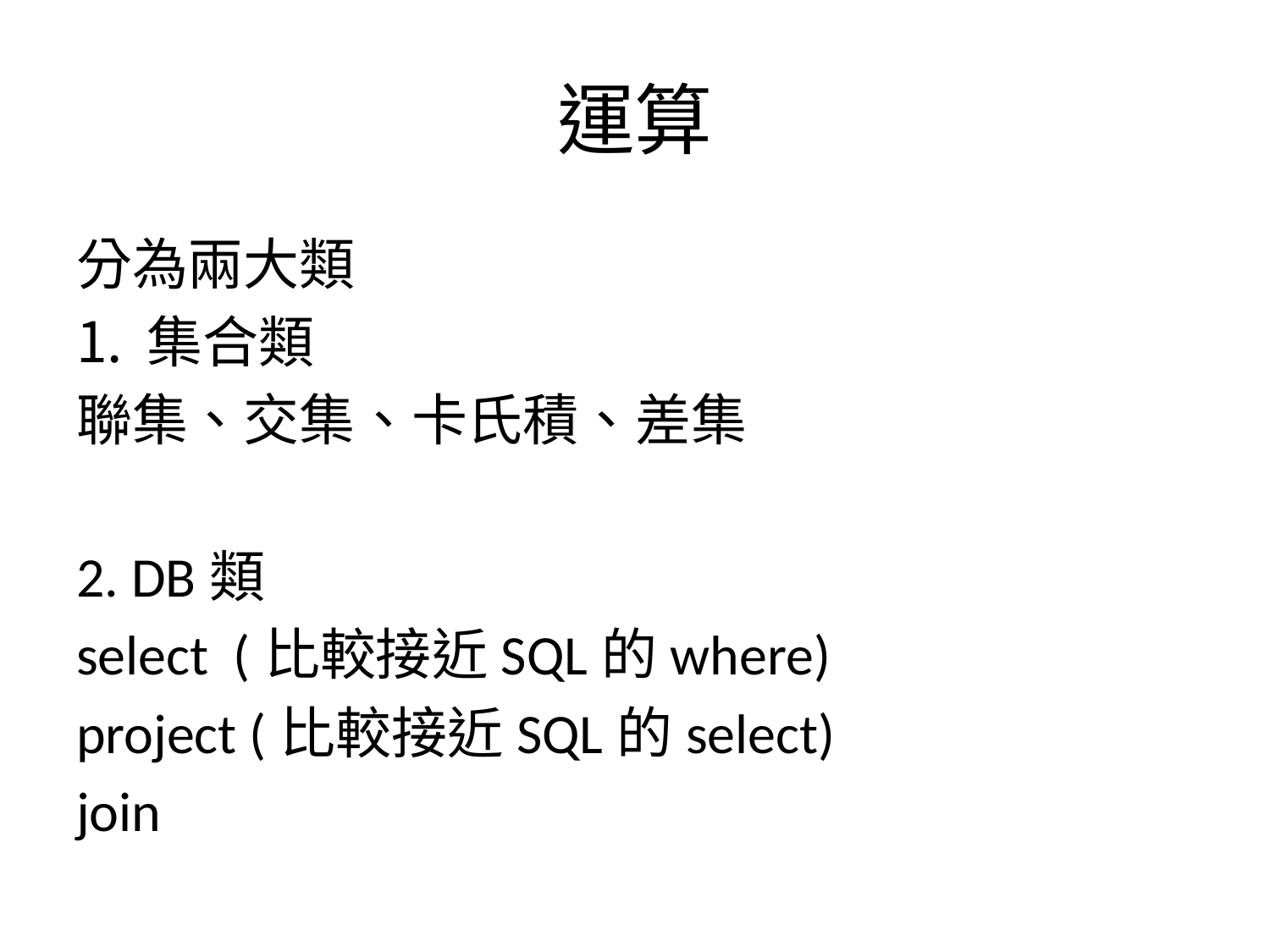

# 運算
分為兩大類
集合類
聯集、交集、卡氏積、差集

2. DB類
select  (比較接近SQL的where)
project (比較接近SQL的select)
join